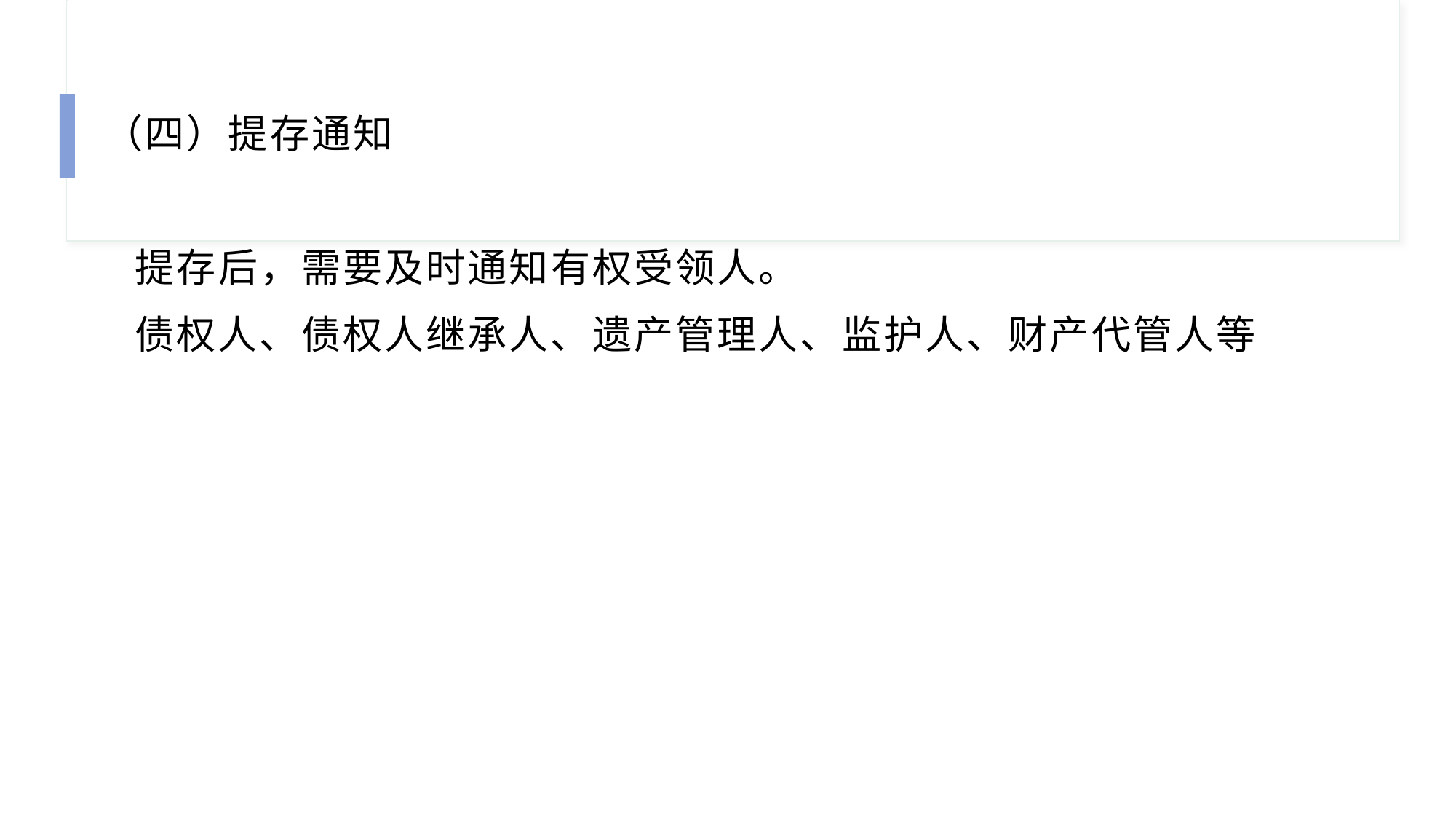

（四）提存通知

  提存后，需要及时通知有权受领人。
  债权人、债权人继承人、遗产管理人、监护人、财产代管人等